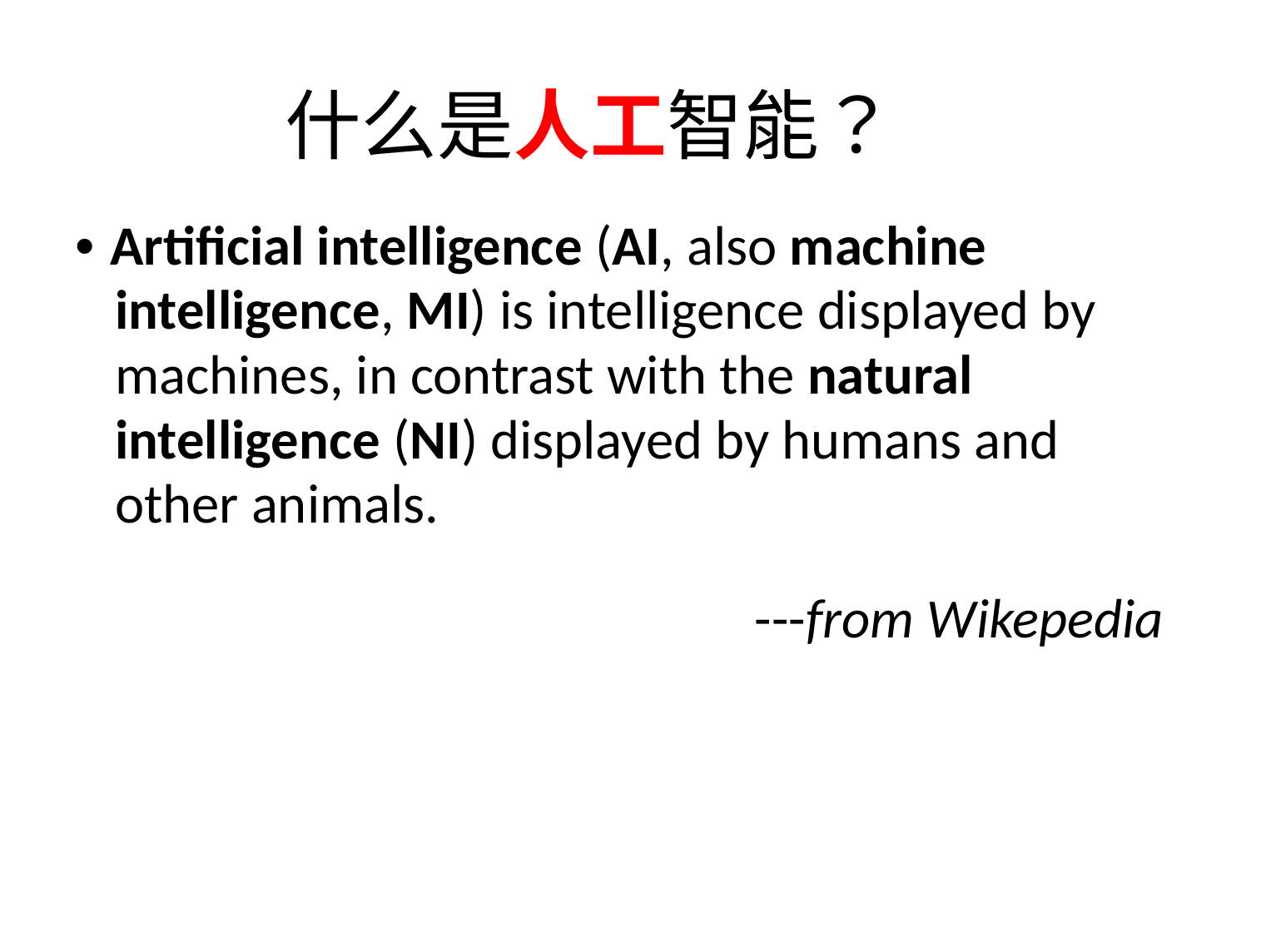

什么是人工智能？
• Artificial intelligence (AI, also machine intelligence, MI) is intelligence displayed by machines, in contrast with the natural intelligence (NI) displayed by humans and other animals.
---from Wikepedia